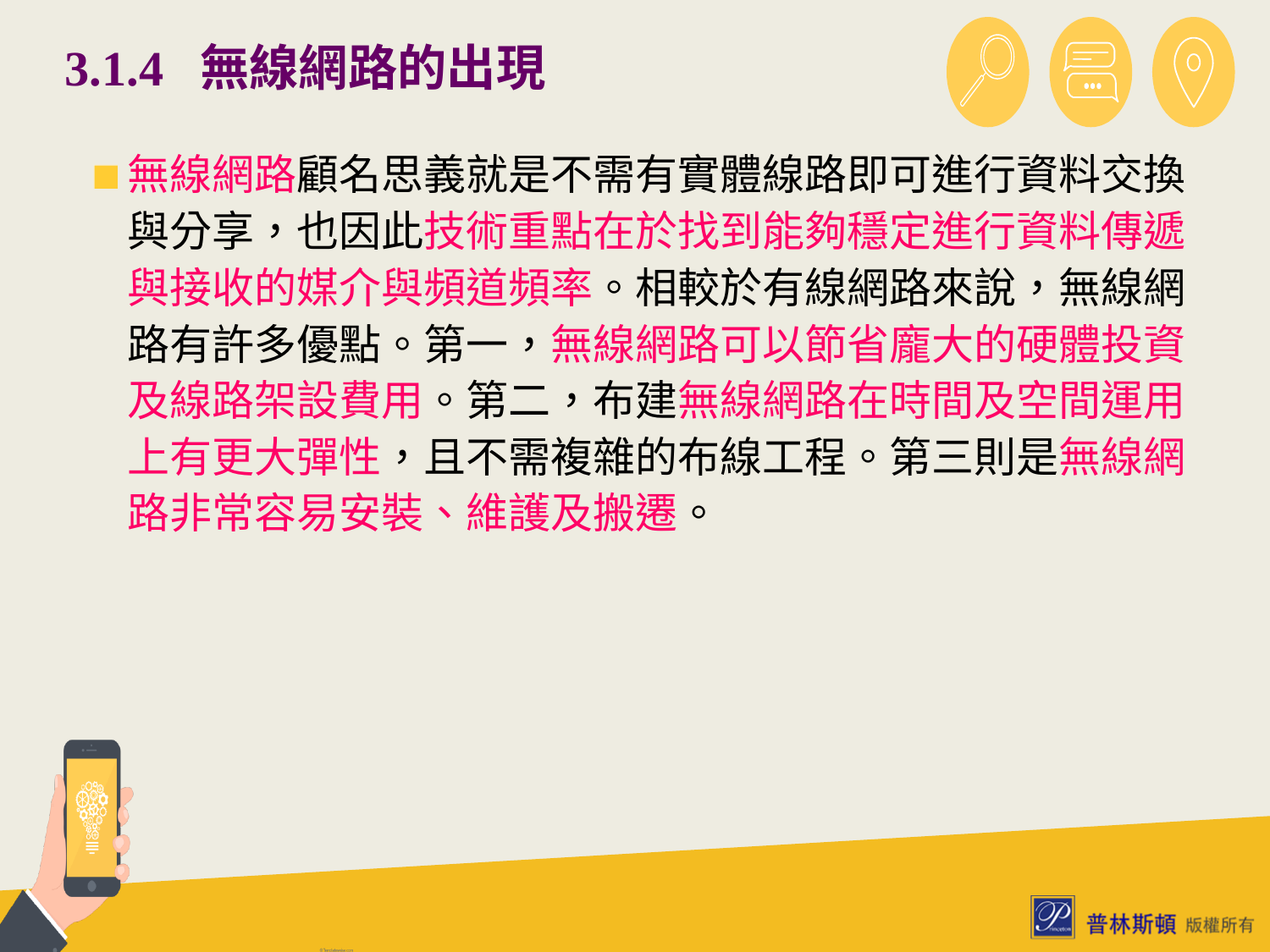

# 3.1.4  無線網路的出現
無線網路顧名思義就是不需有實體線路即可進行資料交換與分享，也因此技術重點在於找到能夠穩定進行資料傳遞與接收的媒介與頻道頻率。相較於有線網路來說，無線網路有許多優點。第一，無線網路可以節省龐大的硬體投資及線路架設費用。第二，布建無線網路在時間及空間運用上有更大彈性，且不需複雜的布線工程。第三則是無線網路非常容易安裝、維護及搬遷。